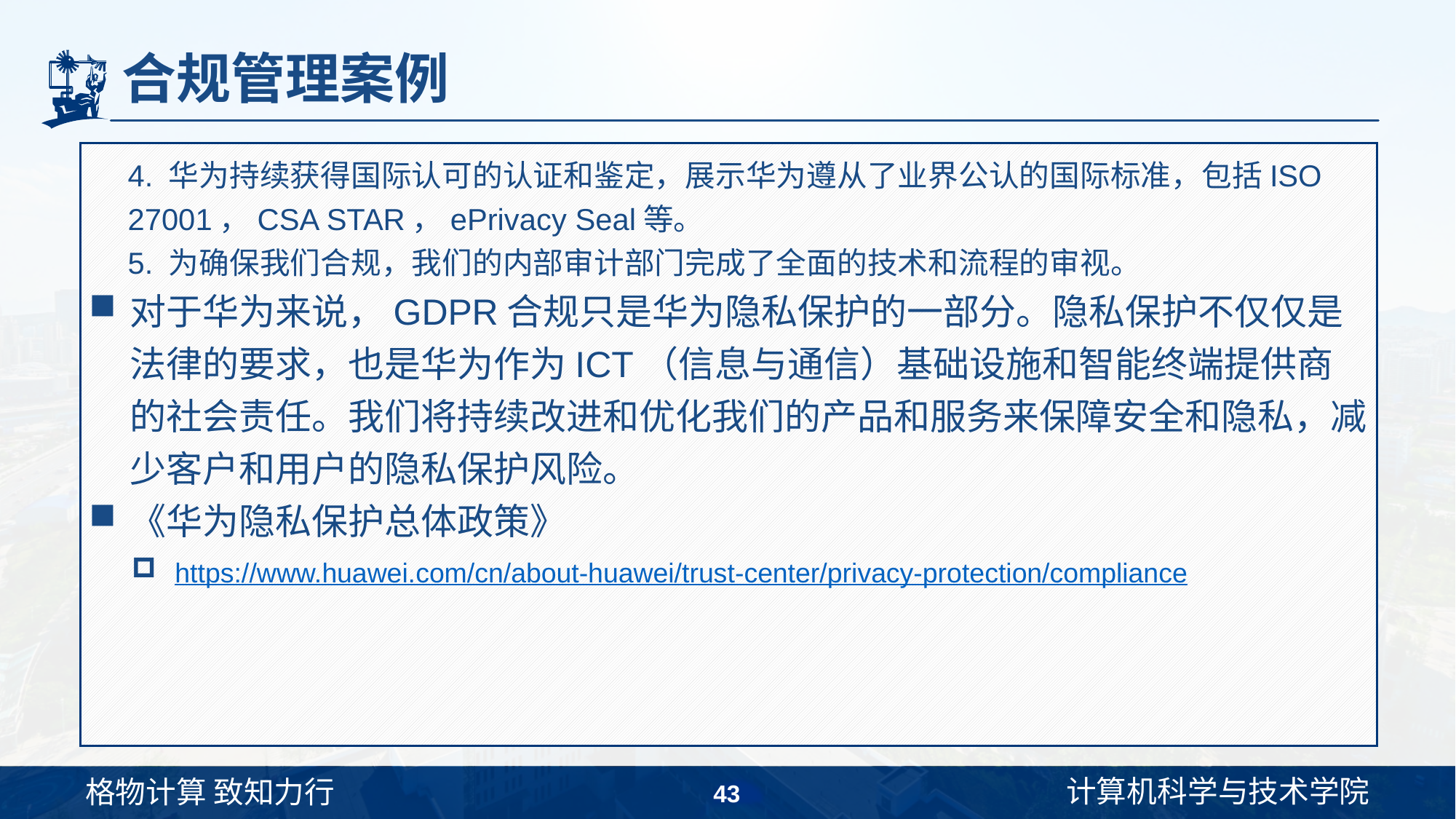

# 合规管理案例
4. 华为持续获得国际认可的认证和鉴定，展示华为遵从了业界公认的国际标准，包括ISO 27001，CSA STAR，ePrivacy Seal等。
5. 为确保我们合规，我们的内部审计部门完成了全面的技术和流程的审视。
对于华为来说，GDPR合规只是华为隐私保护的一部分。隐私保护不仅仅是法律的要求，也是华为作为ICT（信息与通信）基础设施和智能终端提供商的社会责任。我们将持续改进和优化我们的产品和服务来保障安全和隐私，减少客户和用户的隐私保护风险。
《华为隐私保护总体政策》
https://www.huawei.com/cn/about-huawei/trust-center/privacy-protection/compliance

43